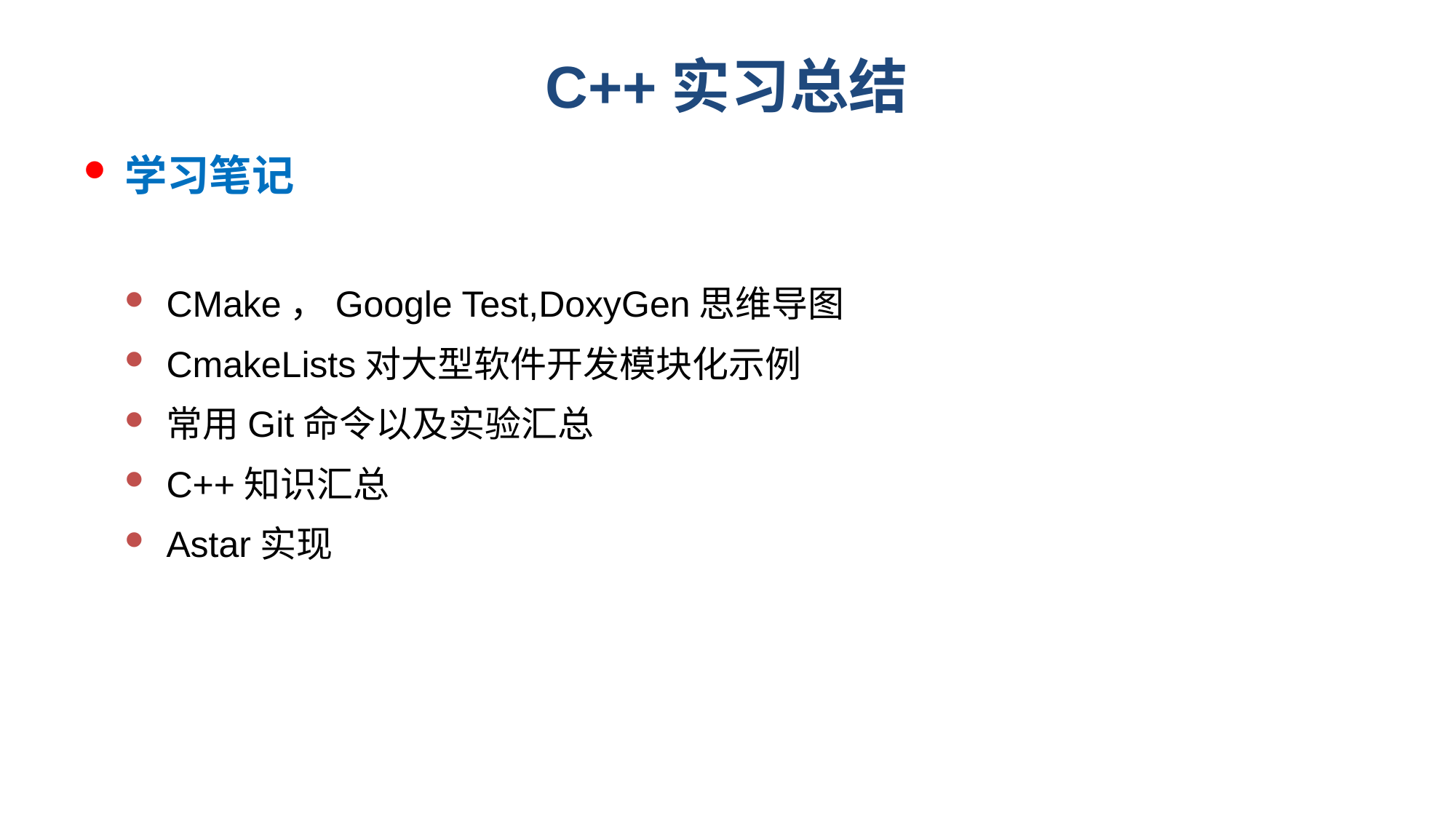

# C++实习总结
学习笔记

CMake，Google Test,DoxyGen思维导图
CmakeLists对大型软件开发模块化示例
常用Git命令以及实验汇总
C++知识汇总
Astar实现